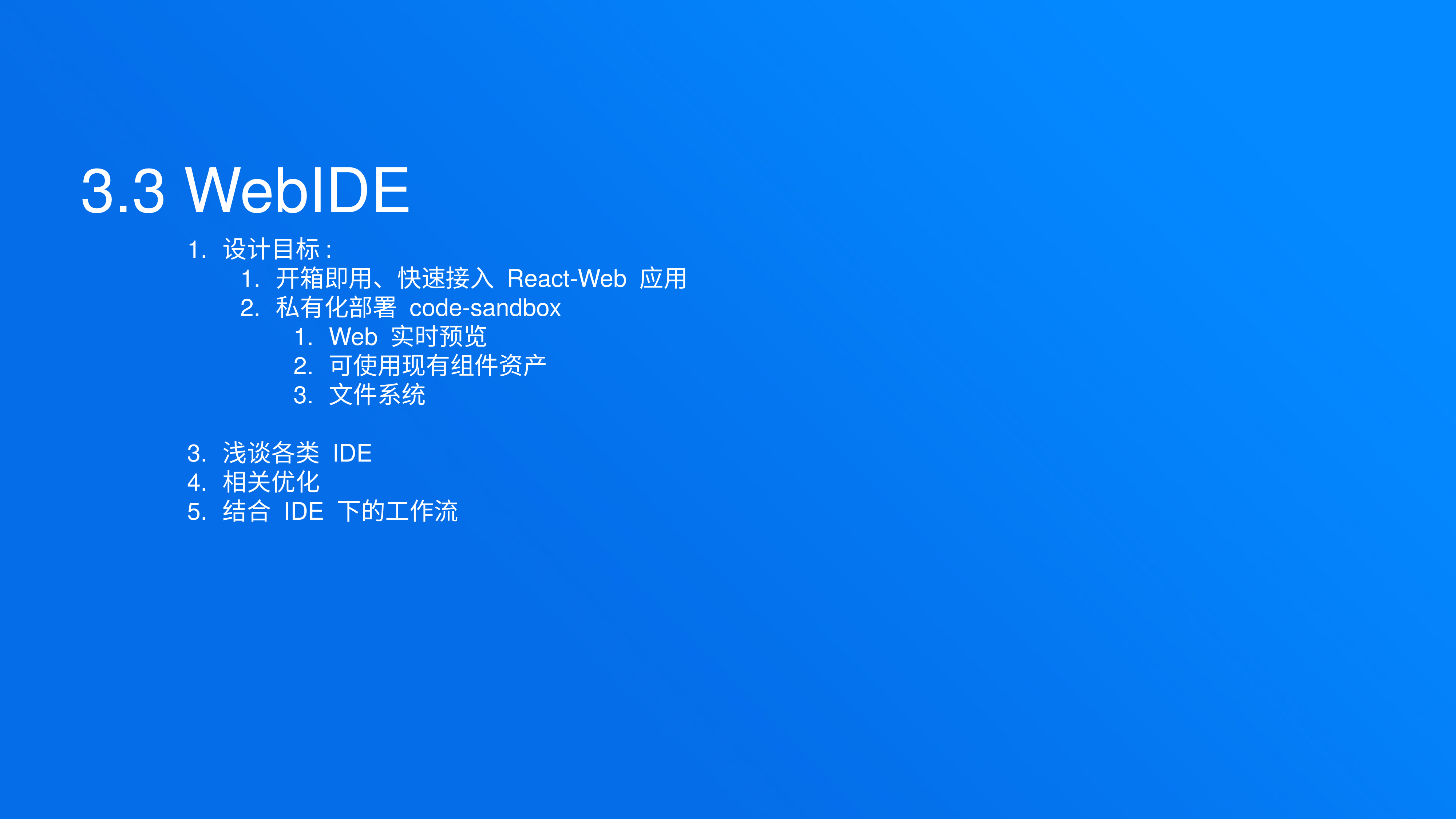

3.3 WebIDE

设计目标:
开箱即用、快速接入 React-Web 应用
私有化部署 code-sandbox
Web 实时预览
可使用现有组件资产
文件系统

浅谈各类 IDE
相关优化
结合 IDE 下的工作流